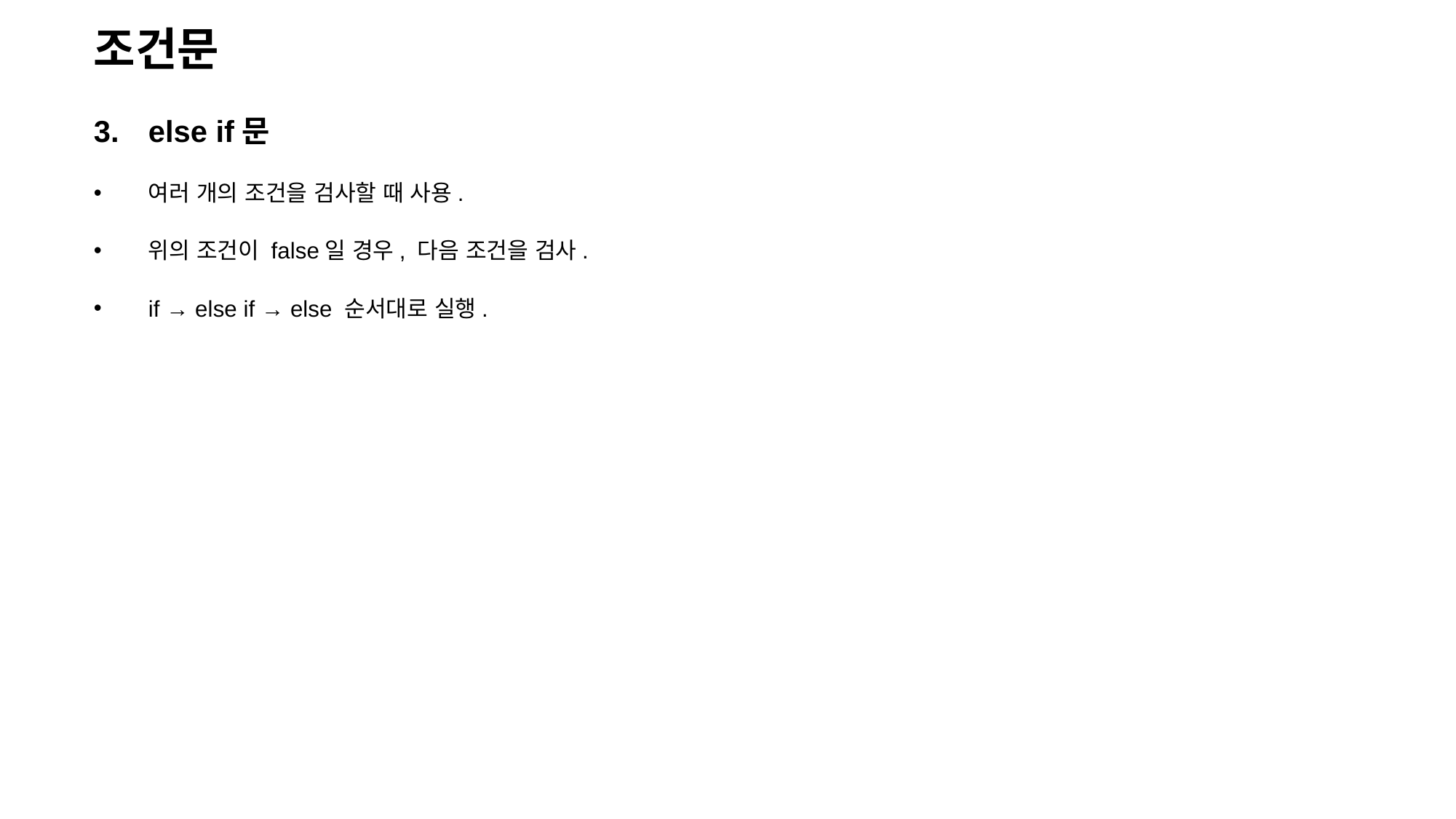

조건문
else if문
여러 개의 조건을 검사할 때 사용.
위의 조건이 false일 경우, 다음 조건을 검사.
if → else if → else 순서대로 실행.